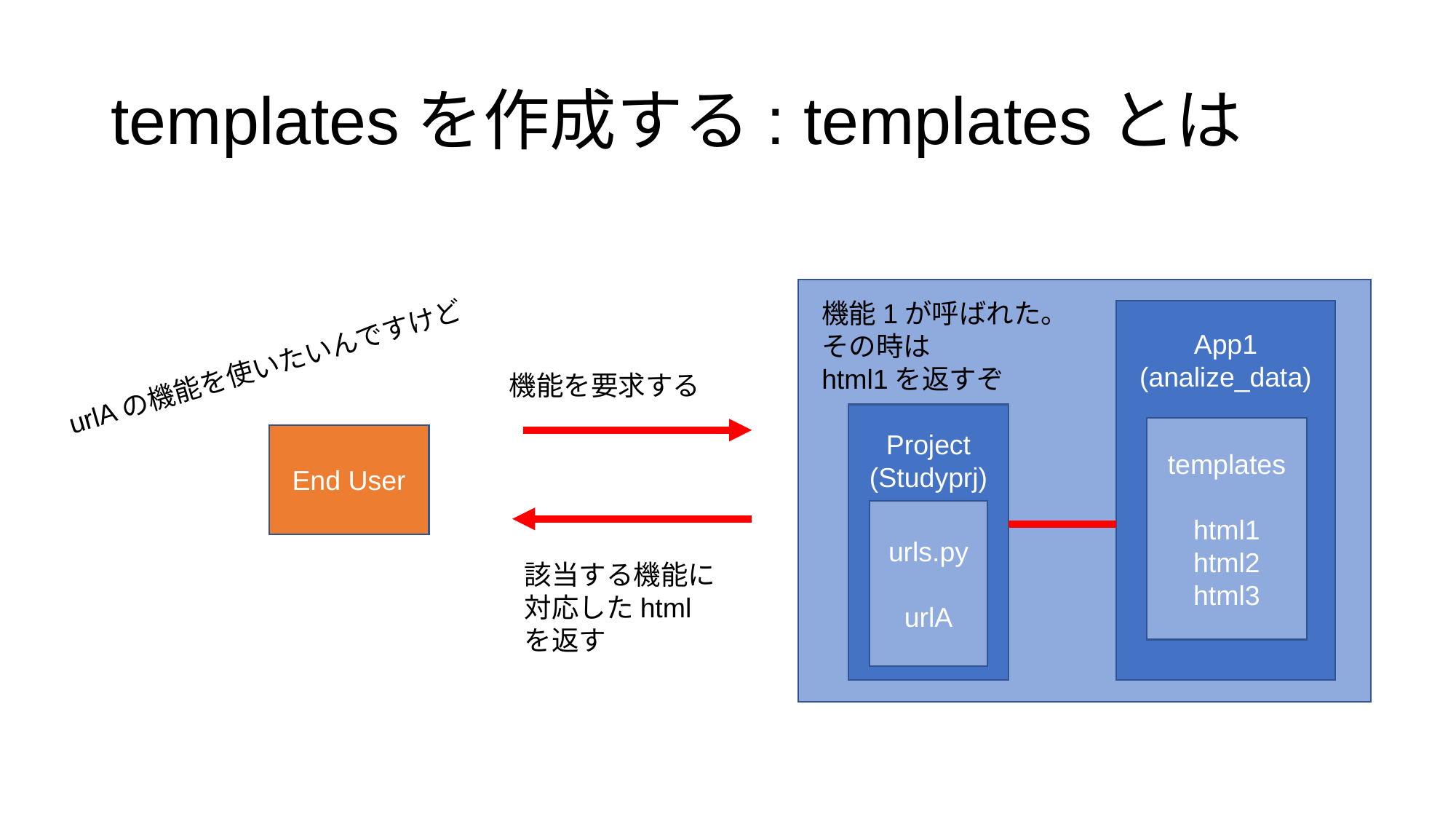

# templatesを作成する: templatesとは

機能1が呼ばれた。
その時は
html1を返すぞ
App1
(analize_data)

urlAの機能を使いたいんですけど
機能を要求する
Project
(Studyprj)

templates

html1
html2
html3
End User
urls.py

urlA
該当する機能に
対応したhtml
を返す